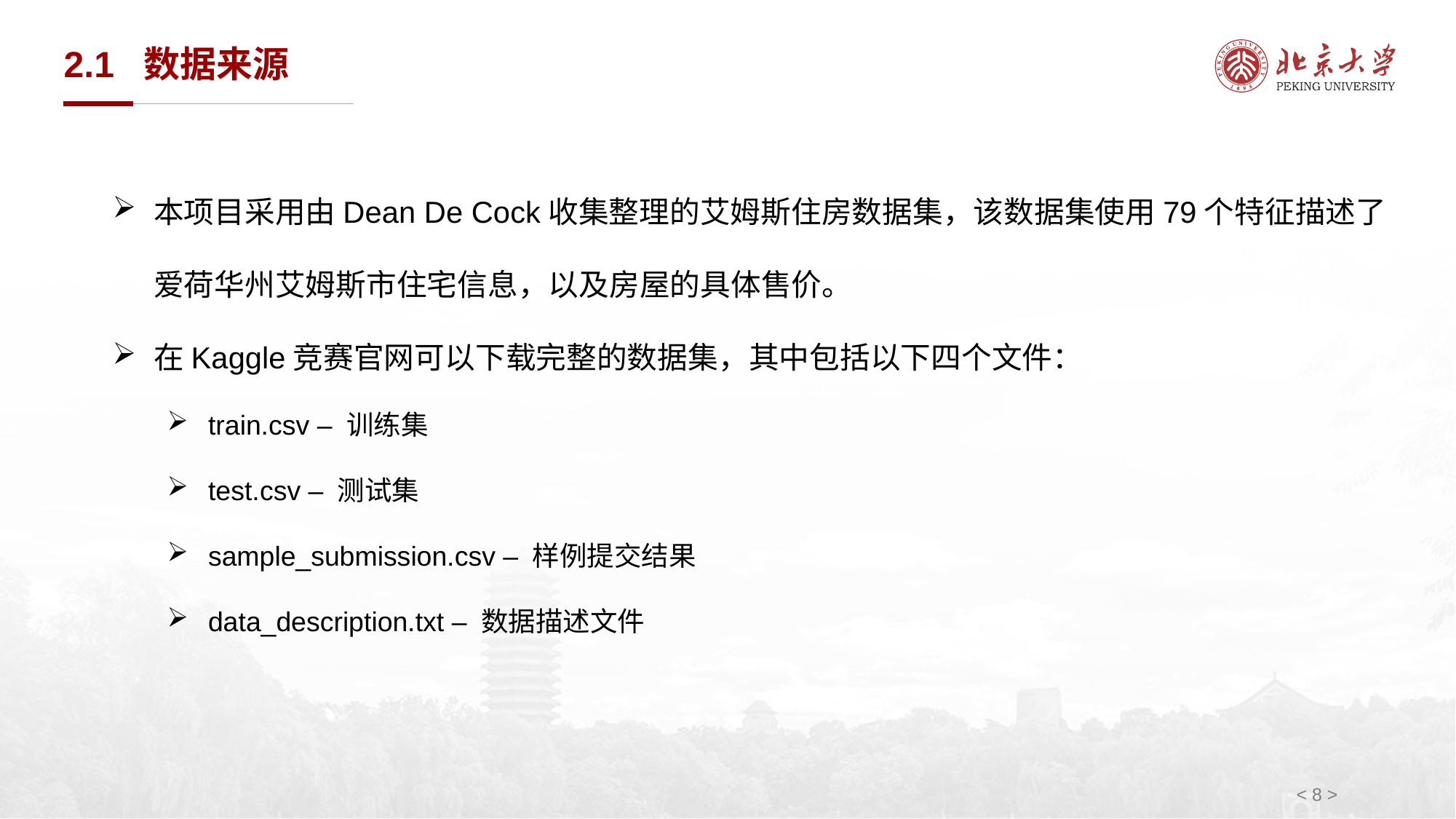

# 2.1  数据来源
本项目采用由Dean De Cock收集整理的艾姆斯住房数据集，该数据集使用79个特征描述了爱荷华州艾姆斯市住宅信息，以及房屋的具体售价。
在Kaggle竞赛官网可以下载完整的数据集，其中包括以下四个文件：
train.csv – 训练集
test.csv – 测试集
sample_submission.csv – 样例提交结果
data_description.txt – 数据描述文件

< 8 >